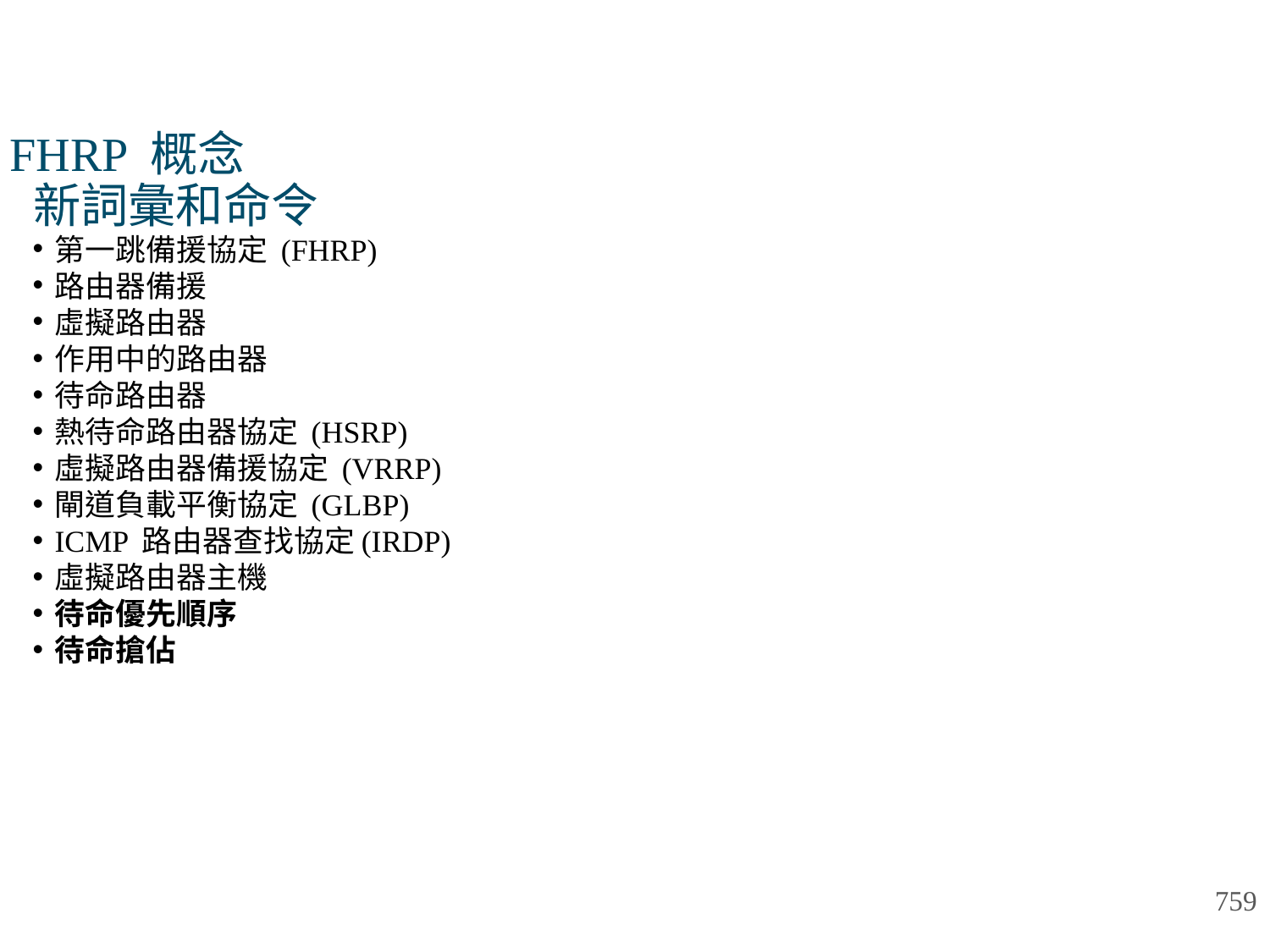

# FHRP 概念 新詞彙和命令
第一跳備援協定 (FHRP)
路由器備援
虛擬路由器
作用中的路由器
待命路由器
熱待命路由器協定 (HSRP)
虛擬路由器備援協定 (VRRP)
閘道負載平衡協定 (GLBP)
ICMP 路由器查找協定(IRDP)
虛擬路由器主機
待命優先順序
待命搶佔

759